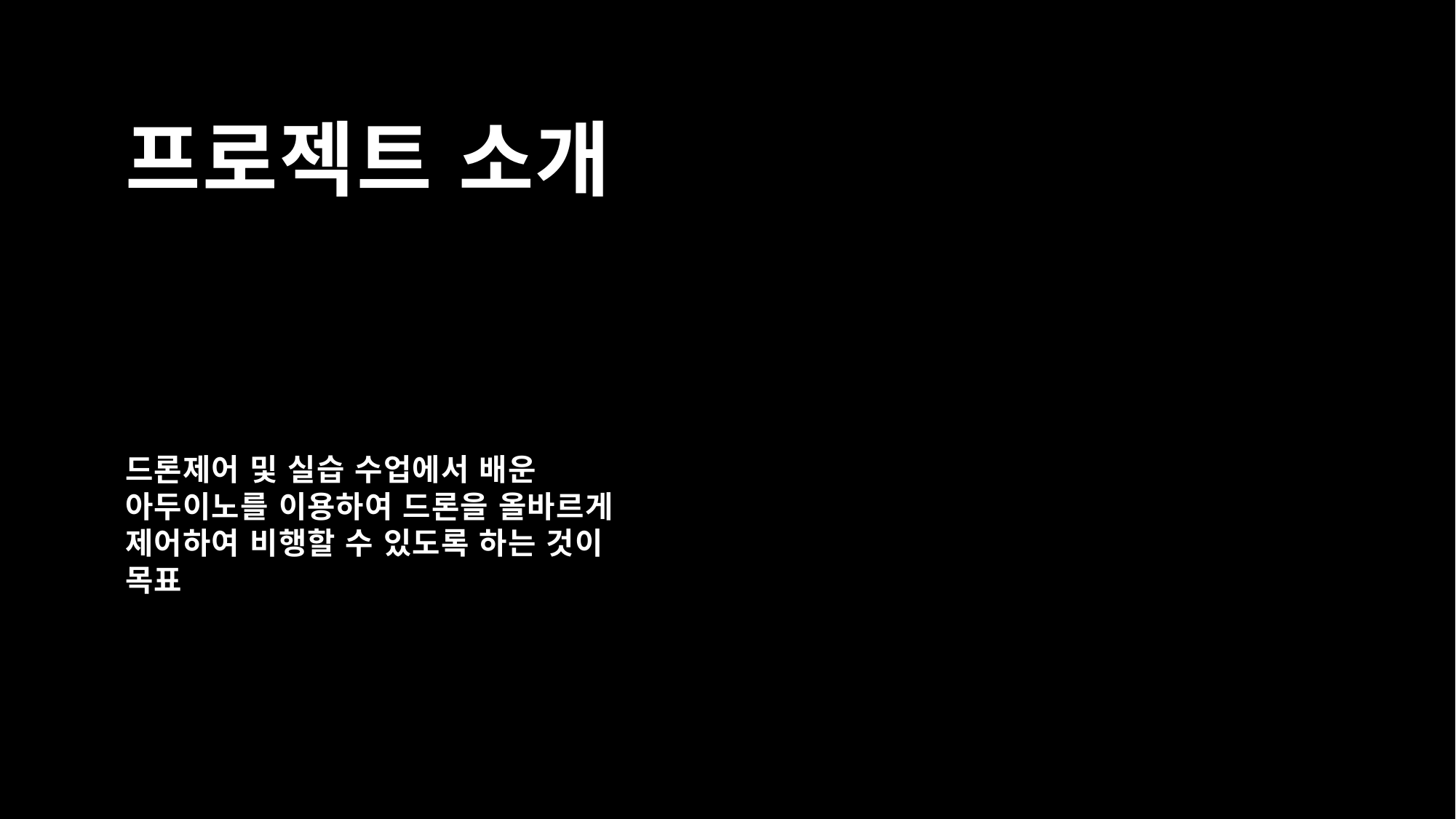

# 프로젝트 소개
드론제어 및 실습 수업에서 배운 아두이노를 이용하여 드론을 올바르게 제어하여 비행할 수 있도록 하는 것이 목표

20XX년
2